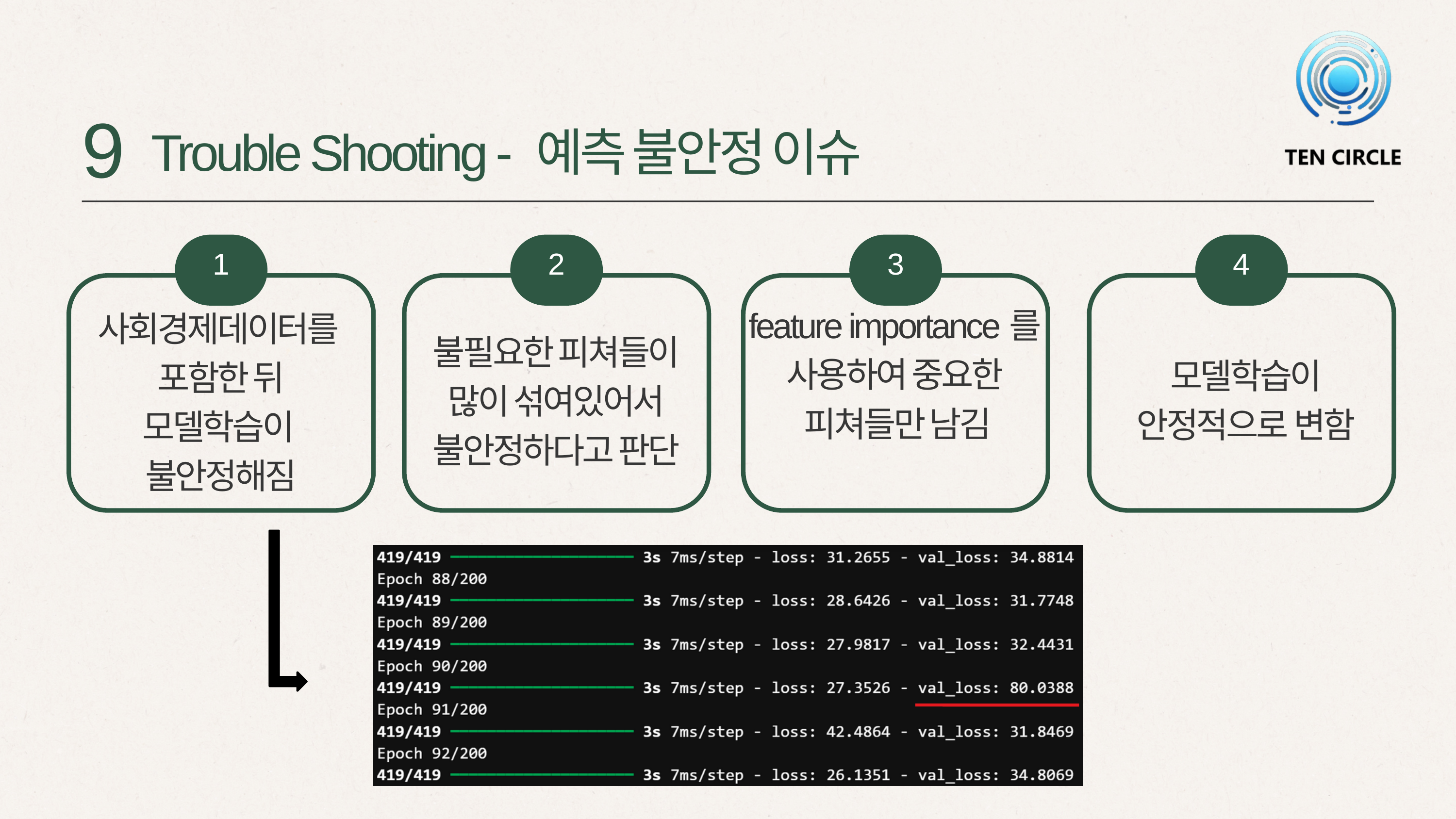

9
Trouble Shooting - 예측 불안정 이슈

1

2

3

4

feature importance를
사용하여 중요한
피쳐들만 남김
사회경제데이터를
포함한 뒤
모델학습이
불안정해짐
불필요한 피쳐들이
많이 섞여있어서
불안정하다고 판단
모델학습이
안정적으로 변함